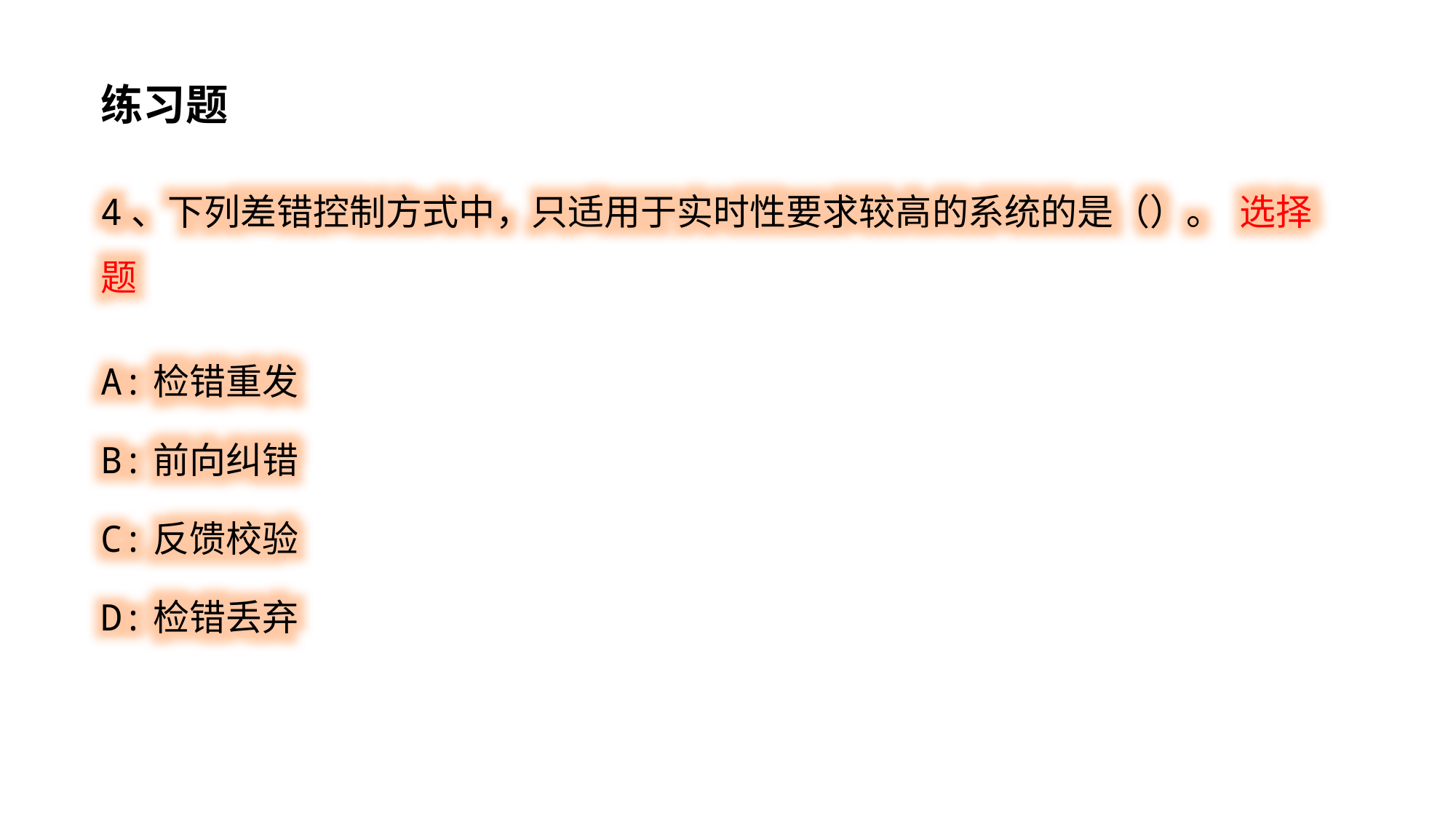

练习题
4、下列差错控制方式中，只适用于实时性要求较高的系统的是（）。  选择题

A:检错重发

B:前向纠错

C:反馈校验

D:检错丢弃